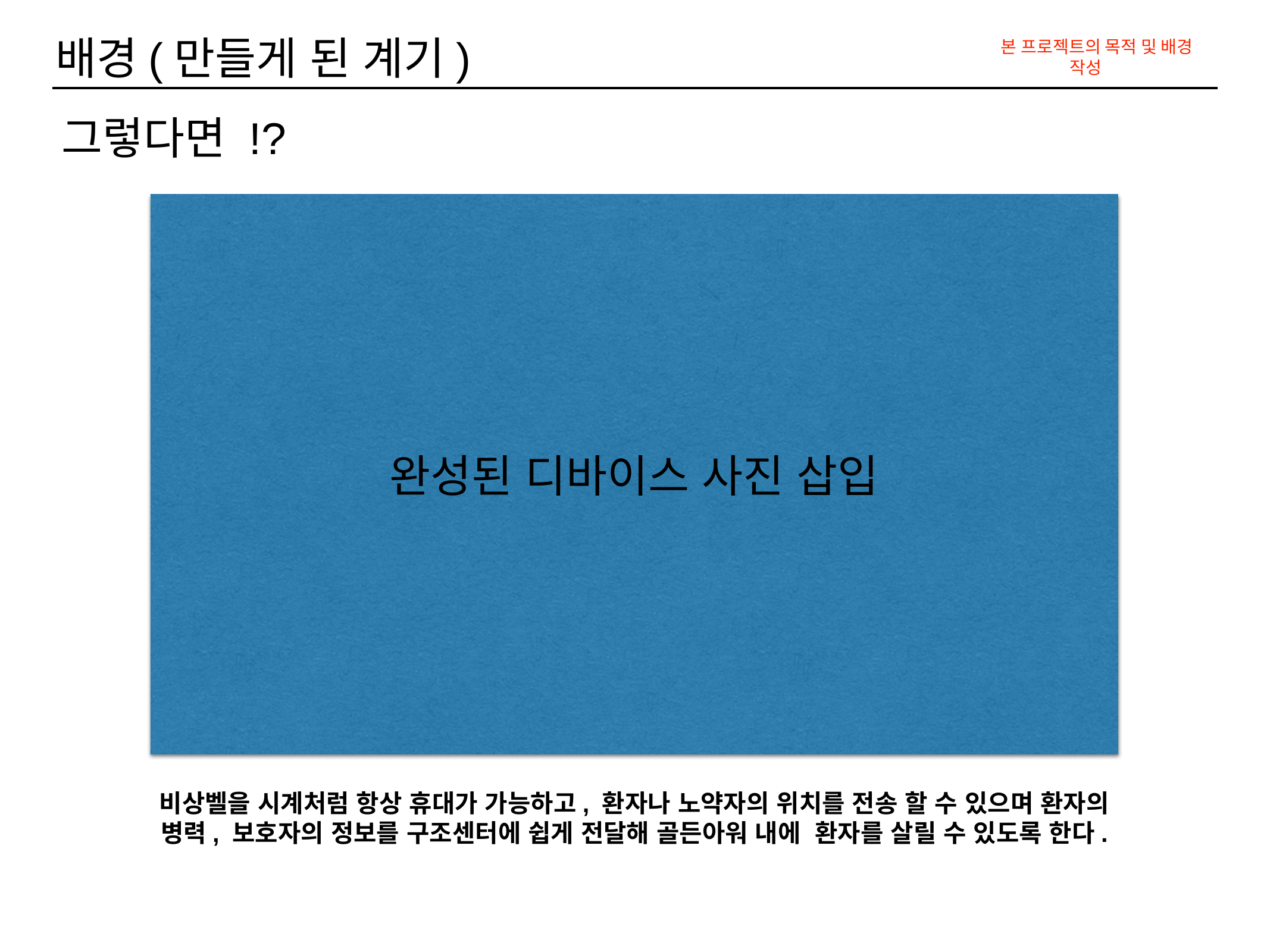

배경(만들게 된 계기)
본 프로젝트의 목적 및 배경 작성

그렇다면 !?

완성된 디바이스 사진 삽입
비상벨을 시계처럼 항상 휴대가 가능하고, 환자나 노약자의 위치를 전송 할 수 있으며 환자의 병력, 보호자의 정보를 구조센터에 쉽게 전달해 골든아워 내에  환자를 살릴 수 있도록 한다.